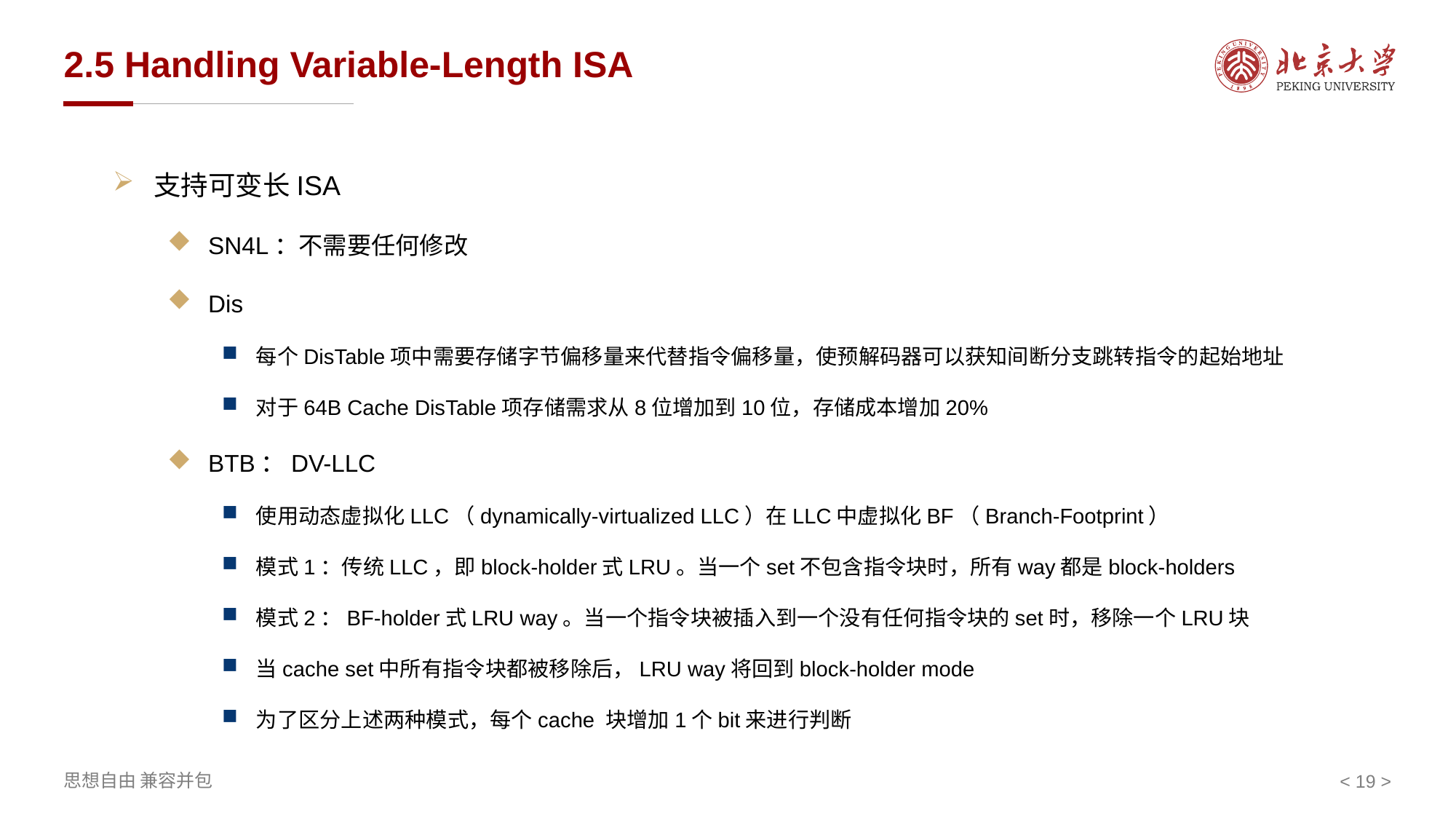

# 2.5 Handling Variable-Length ISA
支持可变长ISA
SN4L：不需要任何修改
Dis
每个DisTable项中需要存储字节偏移量来代替指令偏移量，使预解码器可以获知间断分支跳转指令的起始地址
对于64B Cache DisTable项存储需求从8位增加到10位，存储成本增加20%
BTB：DV-LLC
使用动态虚拟化LLC（dynamically-virtualized LLC）在LLC中虚拟化BF（Branch-Footprint）
模式1：传统LLC，即block-holder式LRU。当一个set不包含指令块时，所有way都是block-holders
模式2：BF-holder式LRU way。当一个指令块被插入到一个没有任何指令块的set时，移除一个LRU块
当cache set中所有指令块都被移除后，LRU way将回到block-holder mode
为了区分上述两种模式，每个cache 块增加1个bit来进行判断
< 19 >